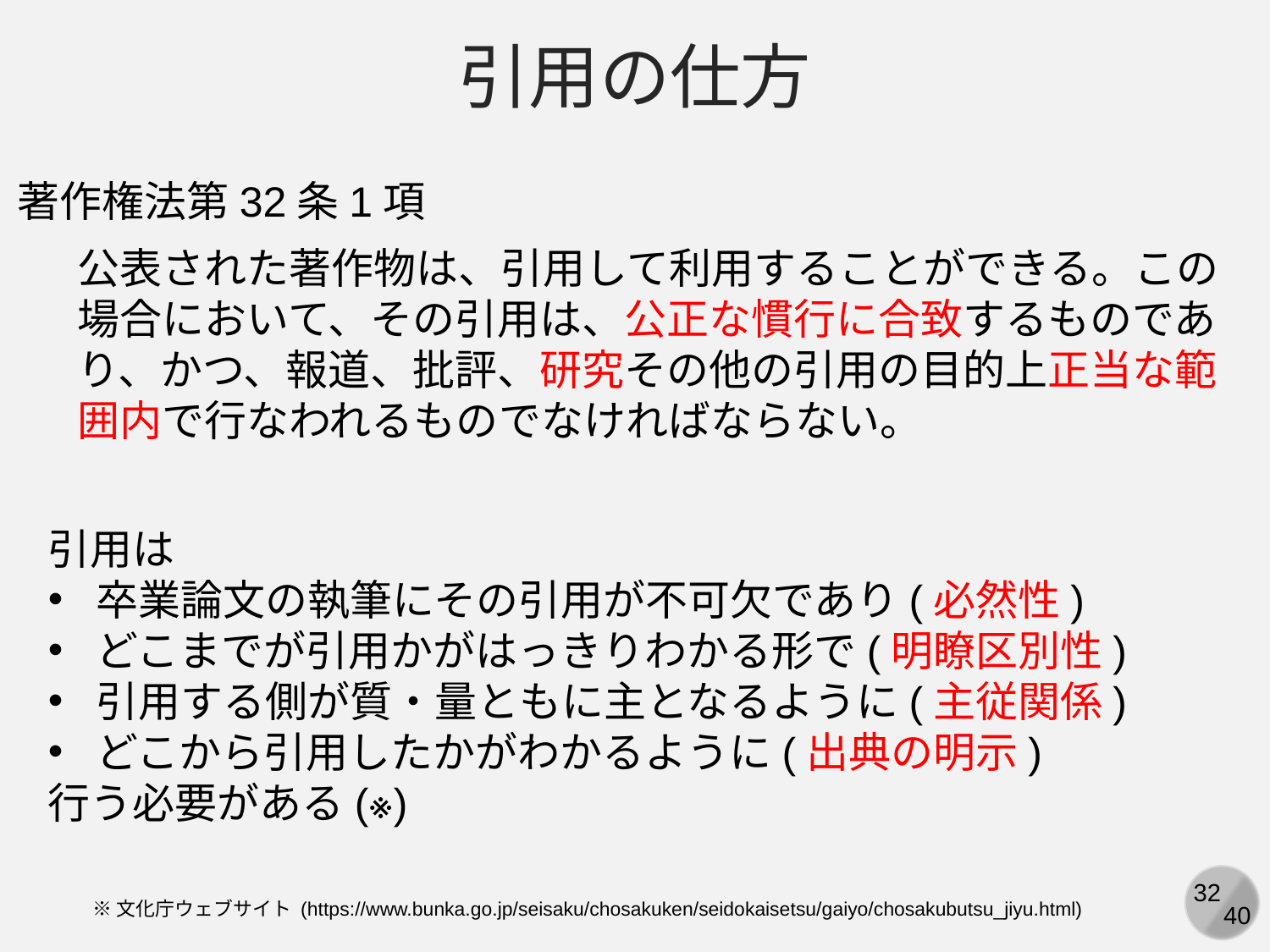

引用の仕方
著作権法第32条1項
公表された著作物は、引用して利用することができる。この場合において、その引用は、公正な慣行に合致するものであり、かつ、報道、批評、研究その他の引用の目的上正当な範囲内で行なわれるものでなければならない。
引用は
卒業論文の執筆にその引用が不可欠であり(必然性)
どこまでが引用かがはっきりわかる形で(明瞭区別性)
引用する側が質・量ともに主となるように(主従関係)
どこから引用したかがわかるように(出典の明示)
行う必要がある(※)
※文化庁ウェブサイト (https://www.bunka.go.jp/seisaku/chosakuken/seidokaisetsu/gaiyo/chosakubutsu_jiyu.html)